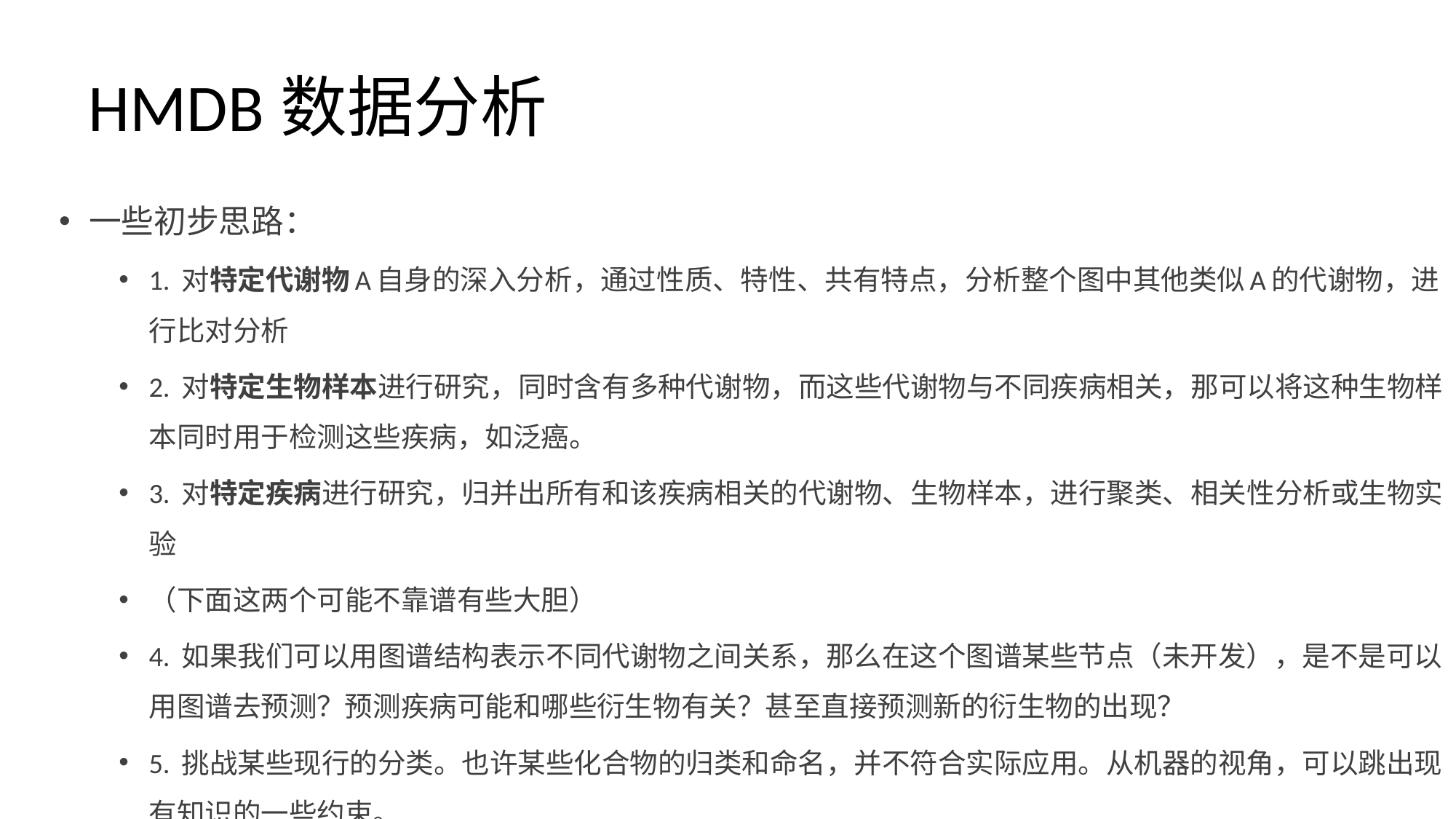

# HMDB数据分析
一些初步思路：
1. 对特定代谢物A自身的深入分析，通过性质、特性、共有特点，分析整个图中其他类似A的代谢物，进行比对分析
2. 对特定生物样本进行研究，同时含有多种代谢物，而这些代谢物与不同疾病相关，那可以将这种生物样本同时用于检测这些疾病，如泛癌。
3. 对特定疾病进行研究，归并出所有和该疾病相关的代谢物、生物样本，进行聚类、相关性分析或生物实验
（下面这两个可能不靠谱有些大胆）
4. 如果我们可以用图谱结构表示不同代谢物之间关系，那么在这个图谱某些节点（未开发），是不是可以用图谱去预测？预测疾病可能和哪些衍生物有关？甚至直接预测新的衍生物的出现？
5. 挑战某些现行的分类。也许某些化合物的归类和命名，并不符合实际应用。从机器的视角，可以跳出现有知识的一些约束。